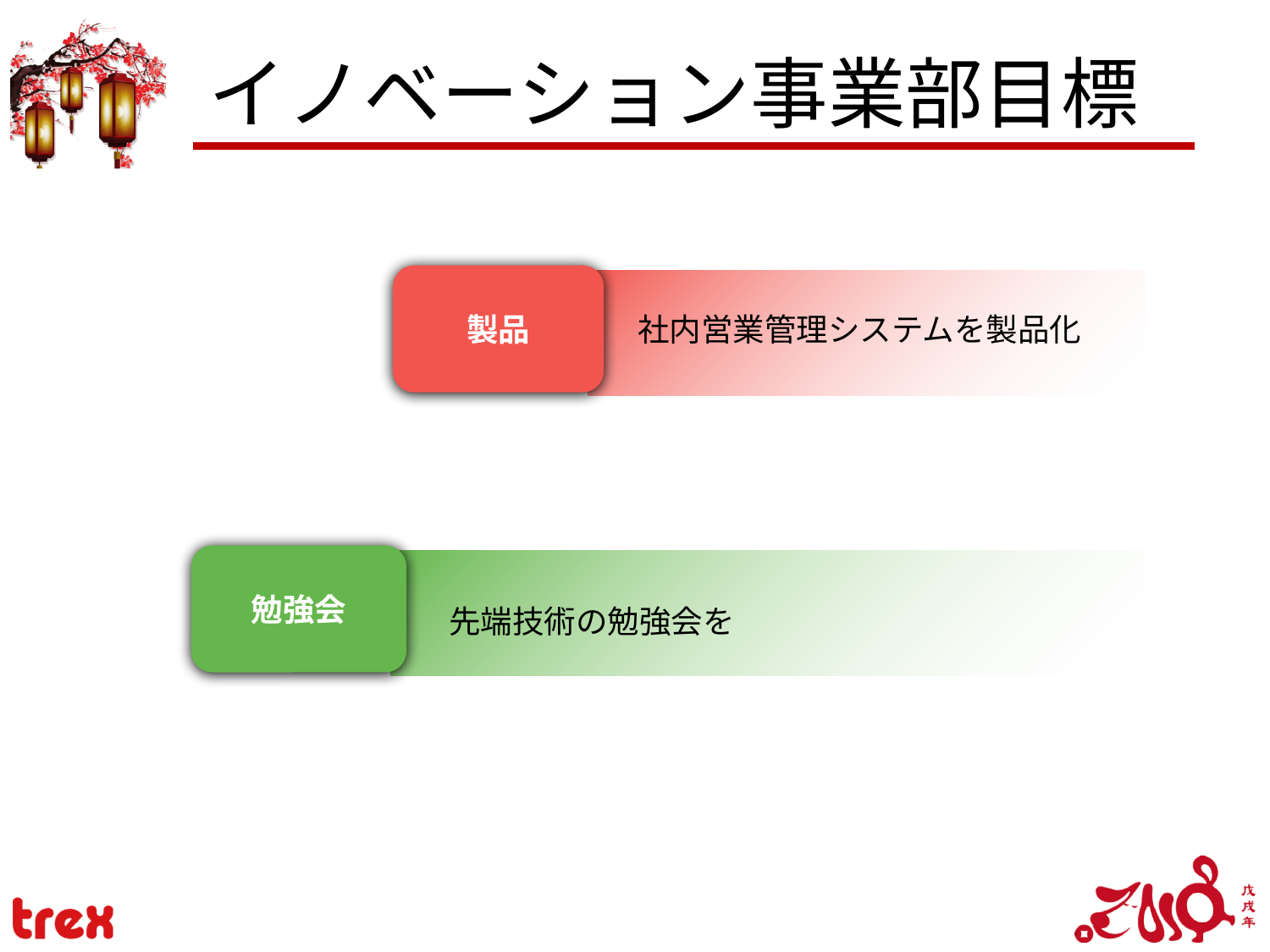

# イノベーション事業部目標
製品

社内営業管理システムを製品化
勉強会

先端技術の勉強会を